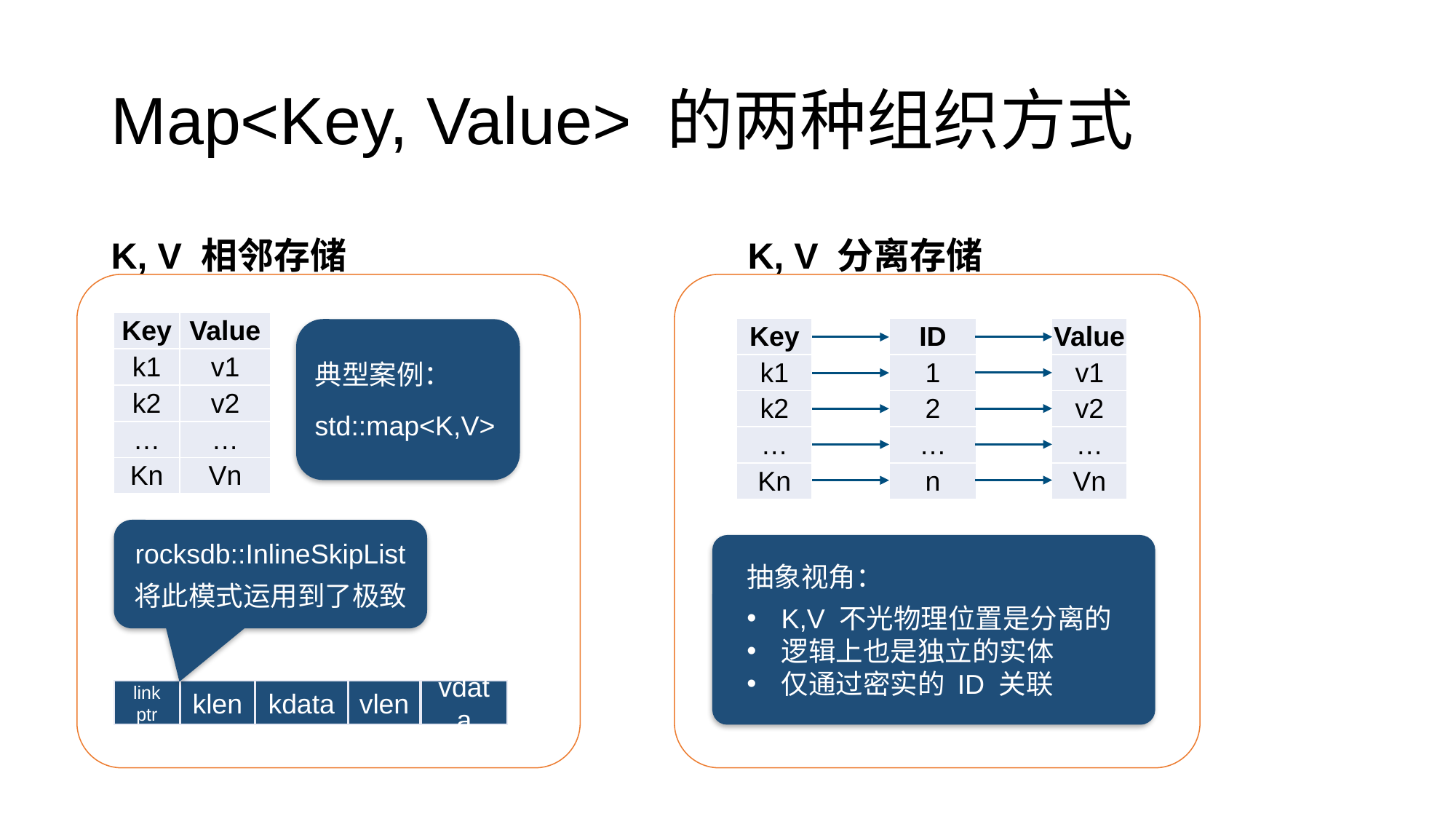

# Map<Key, Value> 的两种组织方式
K, V 相邻存储
K, V 分离存储

| Key | Value |
| --- | --- |
| k1 | v1 |
| k2 | v2 |
| … | … |
| Kn | Vn |
| ID |
| --- |
| 1 |
| 2 |
| … |
| n |
| Value |
| --- |
| v1 |
| v2 |
| … |
| Vn |
| Key |
| --- |
| k1 |
| k2 |
| … |
| Kn |
典型案例：
std::map<K,V>
rocksdb::InlineSkipList
将此模式运用到了极致
抽象视角：
K,V 不光物理位置是分离的
逻辑上也是独立的实体
仅通过密实的 ID 关联
link
ptr
vdata
klen
kdata
vlen